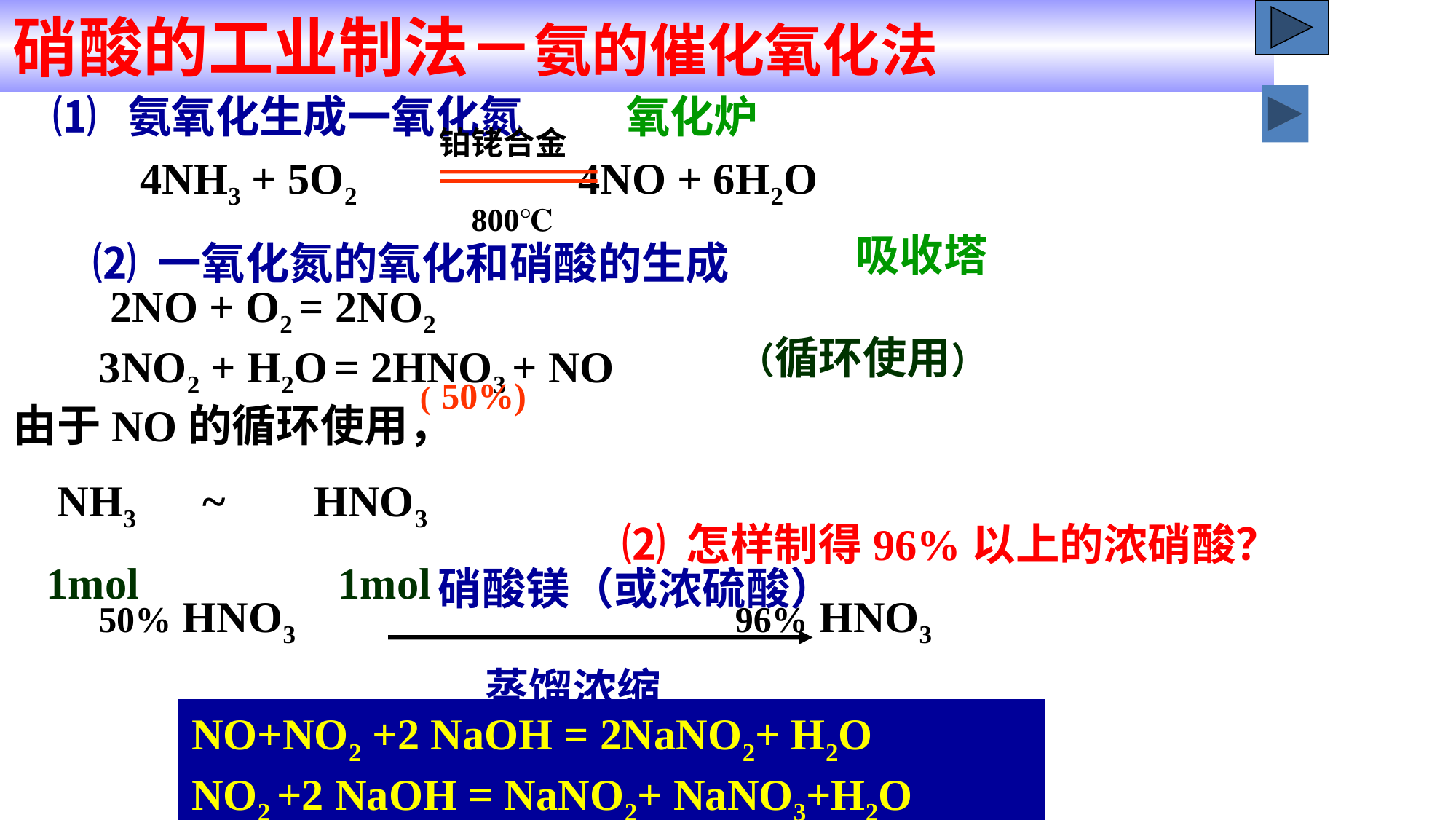

硝酸的工业制法－氨的催化氧化法

    ⑴  氨氧化生成一氧化氮
氧化炉

铂铑合金

    800℃
       4NH3 + 5O2                    4NO + 6H2O

吸收塔
    ⑵ 一氧化氮的氧化和硝酸的生成
2NO + O2 = 2NO2
 （循环使用）
3NO2 + H2O = 2HNO3 + NO
( 50%)
由于NO的循环使用，
    NH3      ~        HNO3
   1mol                  1mol
   ⑵ 怎样制得96%以上的浓硝酸？
硝酸镁（或浓硫酸）
蒸馏浓缩
 50% HNO3                                                                     96% HNO3

NO+NO2 +2 NaOH = 2NaNO2+ H2O
NO2 +2 NaOH = NaNO2+ NaNO3+H2O